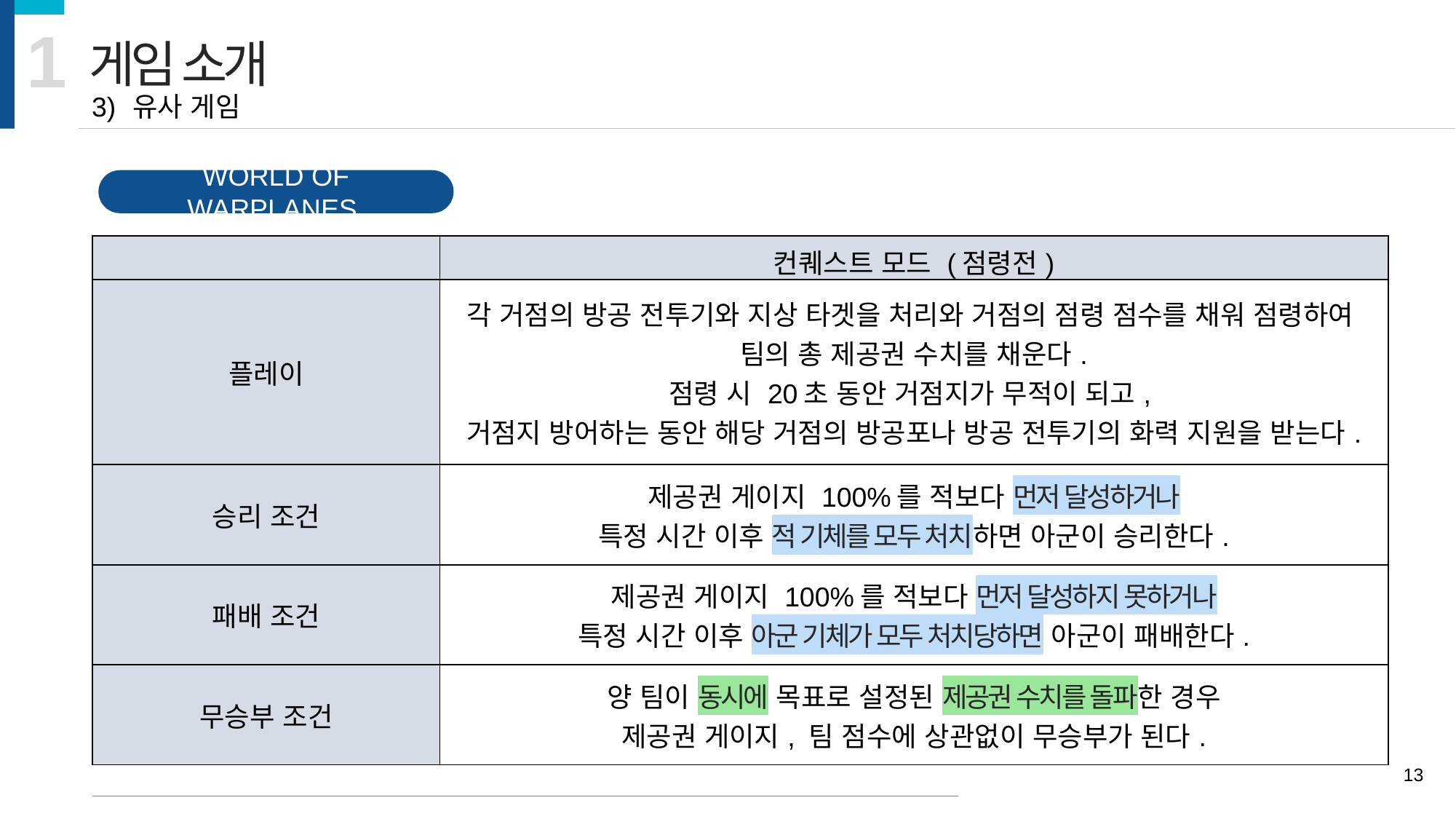

1
게임 소개
유사 게임
WORLD OF WARPLANES
|  | 컨퀘스트 모드 (점령전) |
| --- | --- |
| 플레이 | 각 거점의 방공 전투기와 지상 타겟을 처리와 거점의 점령 점수를 채워 점령하여 팀의 총 제공권 수치를 채운다. 점령 시 20초 동안 거점지가 무적이 되고, 거점지 방어하는 동안 해당 거점의 방공포나 방공 전투기의 화력 지원을 받는다. |
| 승리 조건 | 제공권 게이지 100%를 적보다 먼저 달성하거나 특정 시간 이후 적 기체를 모두 처치하면 아군이 승리한다. |
| 패배 조건 | 제공권 게이지 100%를 적보다 먼저 달성하지 못하거나 특정 시간 이후 아군 기체가 모두 처치당하면 아군이 패배한다. |
| 무승부 조건 | 양 팀이 동시에 목표로 설정된 제공권 수치를 돌파한 경우 제공권 게이지, 팀 점수에 상관없이 무승부가 된다. |
<그림 1> 비행 화면 예시
13